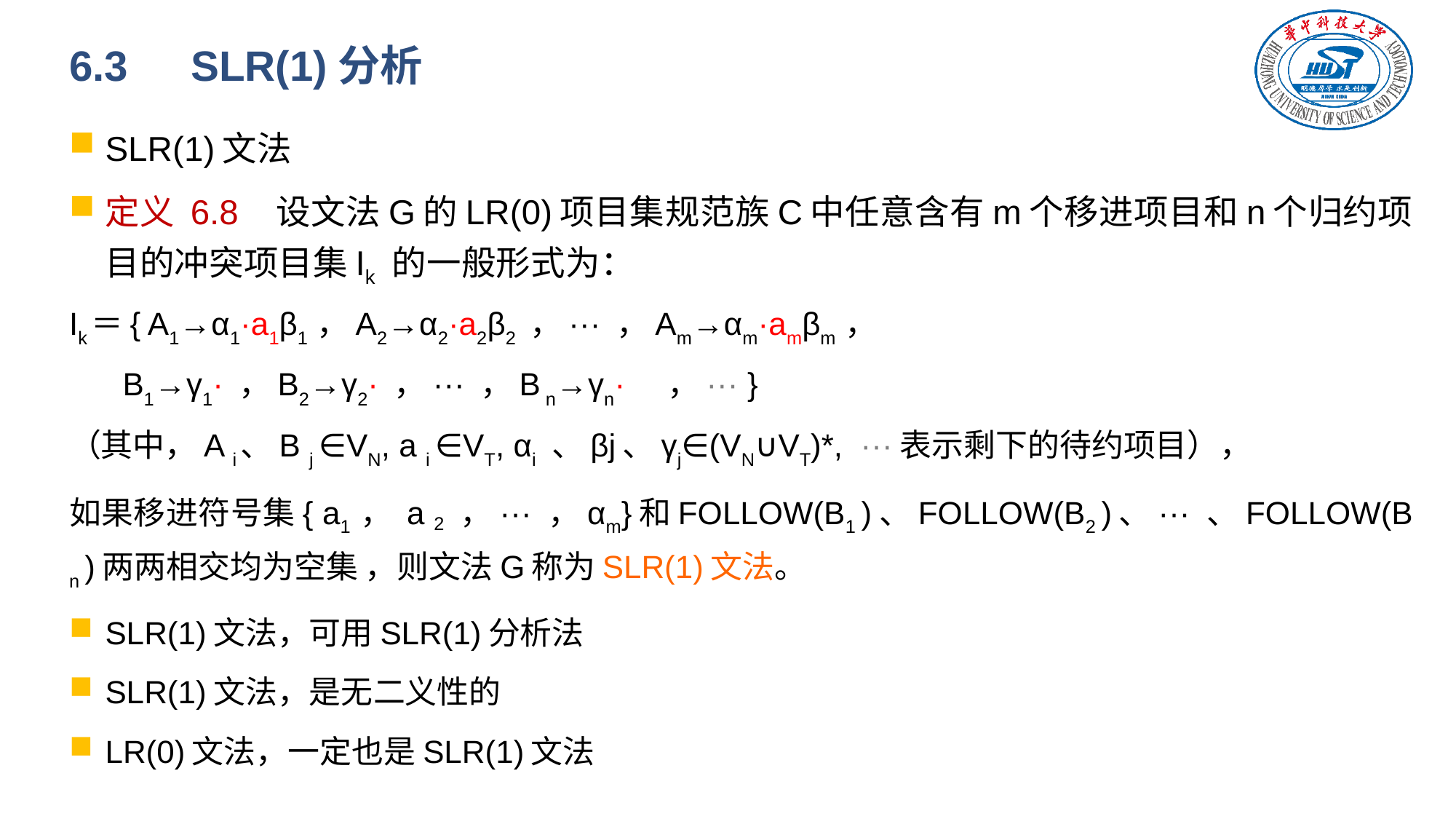

# 6.3　SLR(1)分析
SLR(1)文法
定义 6.8   设文法G的LR(0)项目集规范族C中任意含有m个移进项目和n个归约项目的冲突项目集Ik 的一般形式为：
Ik＝{ A1→α1·a1β1 ，A2→α2·a2β2  ，··· ，Am→αm·amβm ，
      B1→γ1· ，B2→γ2· ，··· ，B n→γn·    ，··· }
（其中，A i、B j ∈VN, a i ∈VT, αi 、βj、γj∈(VN∪VT)*,  ···表示剩下的待约项目），
如果移进符号集{ a1 ， a 2 ，··· ，αm}和FOLLOW(B1 )、FOLLOW(B2 )、··· 、FOLLOW(B n )两两相交均为空集 ，则文法G称为SLR(1)文法。
SLR(1)文法，可用SLR(1)分析法
SLR(1)文法，是无二义性的
LR(0)文法，一定也是SLR(1)文法
57